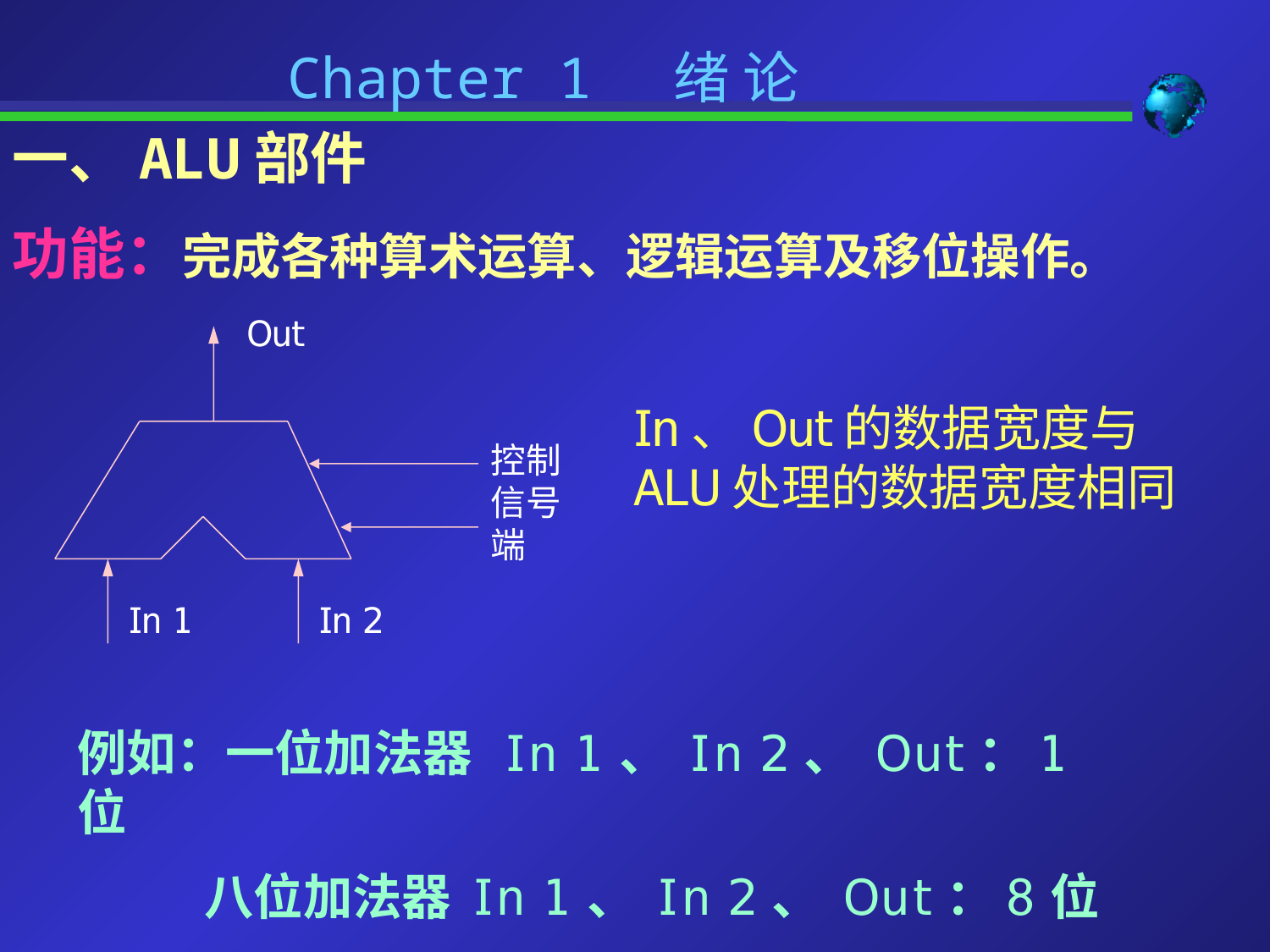

8
Chapter 1  绪 论
一、ALU部件
功能：完成各种算术运算、逻辑运算及移位操作。
Out

In、Out的数据宽度与ALU处理的数据宽度相同
控制信号端

In 1
In 2
例如：一位加法器  In 1、 In 2、 Out：1位
	八位加法器 In 1、 In 2、 Out：8位